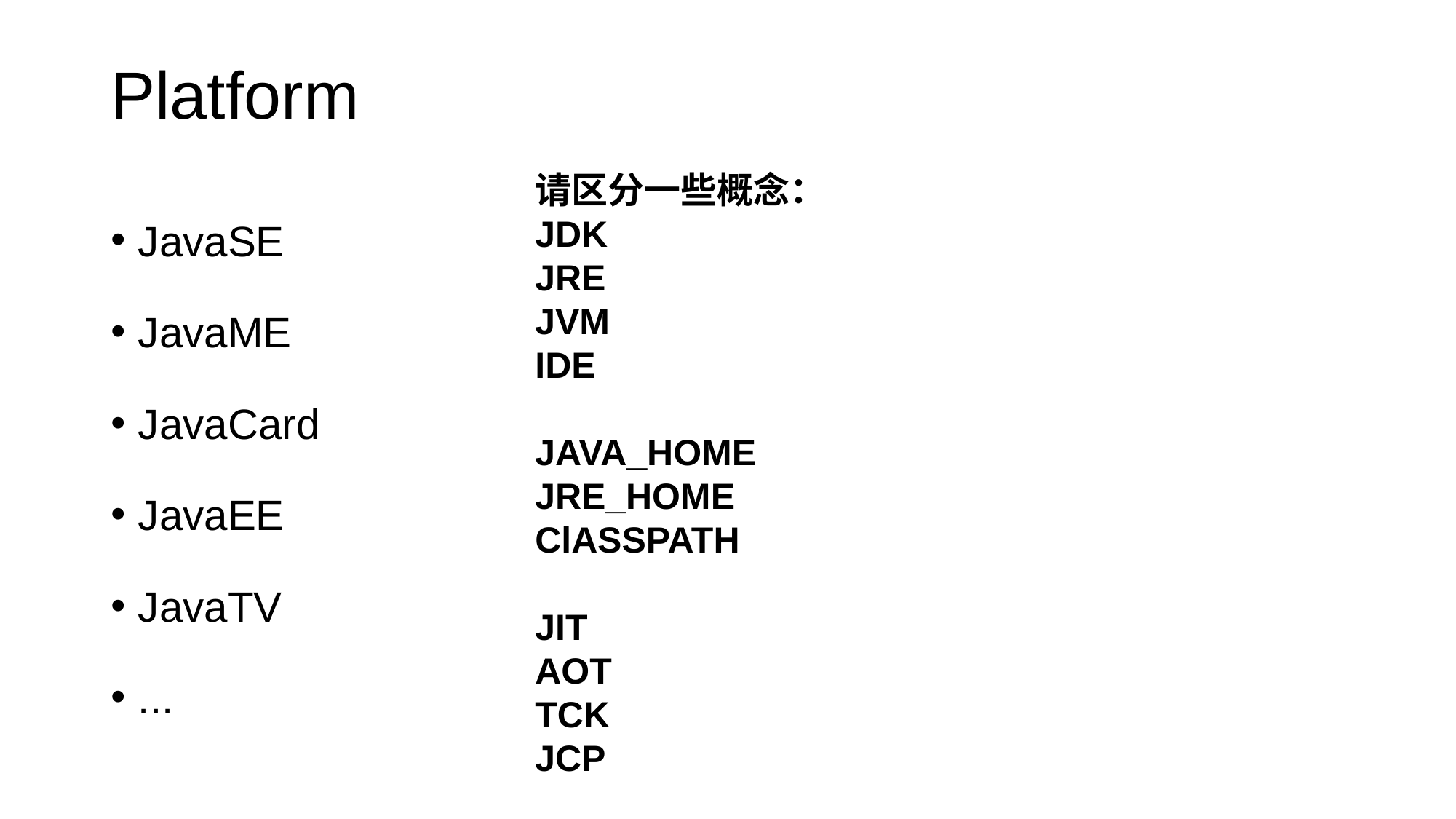

# Platform
请区分一些概念：
JDK
JRE
JVM
IDE

JAVA_HOME
JRE_HOME
ClASSPATH

JIT
AOT
TCK
JCP

JavaSE
JavaME
JavaCard
JavaEE
JavaTV
...